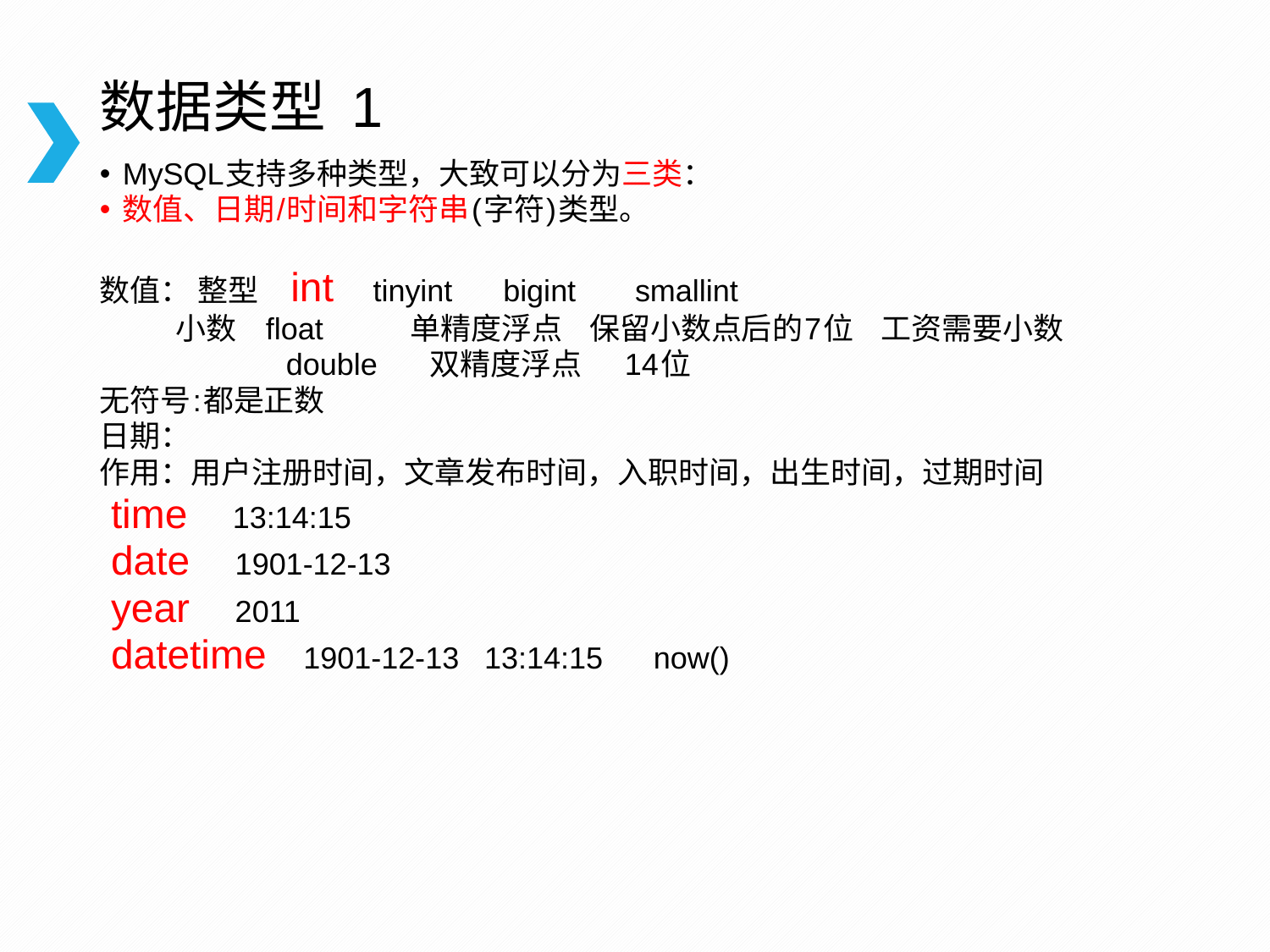

# 数据类型 1
MySQL支持多种类型，大致可以分为三类：
数值、日期/时间和字符串(字符)类型。

数值： 整型    int    tinyint      bigint       smallint
           小数    float          单精度浮点    保留小数点后的7位    工资需要小数
                      double      双精度浮点      14位
无符号:都是正数
日期：
作用：用户注册时间，文章发布时间，入职时间，出生时间，过期时间
 time     13:14:15
 date     1901-12-13
 year     2011
 datetime    1901-12-13   13:14:15      now()